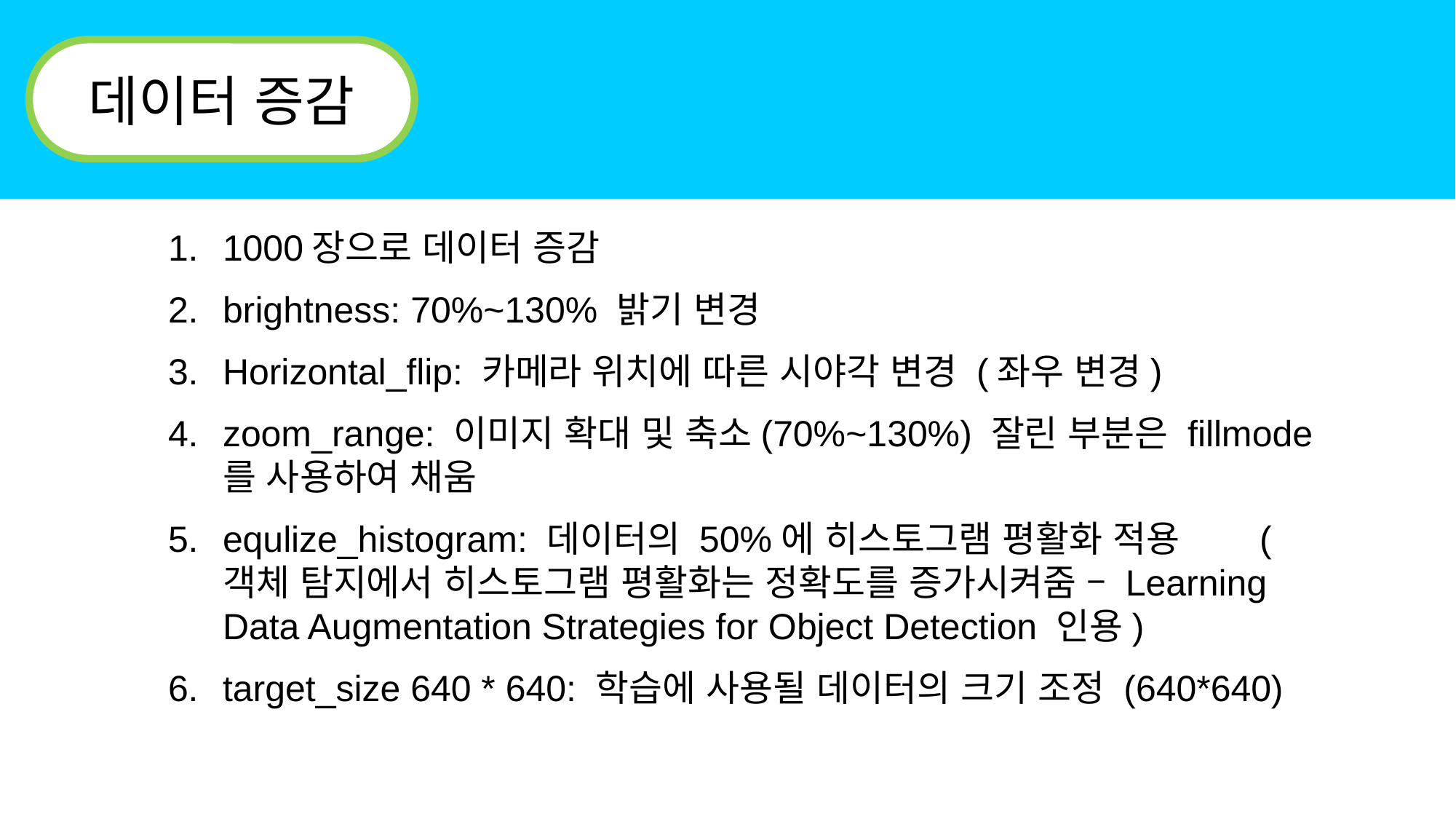

데이터 증감
1000장으로 데이터 증감

brightness: 70%~130% 밝기 변경

Horizontal_flip: 카메라 위치에 따른 시야각 변경 (좌우 변경)

zoom_range: 이미지 확대 및 축소(70%~130%) 잘린 부분은 fillmode를 사용하여 채움

equlize_histogram: 데이터의 50%에 히스토그램 평활화 적용       (객체 탐지에서 히스토그램 평활화는 정확도를 증가시켜줌 – Learning Data Augmentation Strategies for Object Detection 인용)

target_size 640 * 640: 학습에 사용될 데이터의 크기 조정 (640*640)